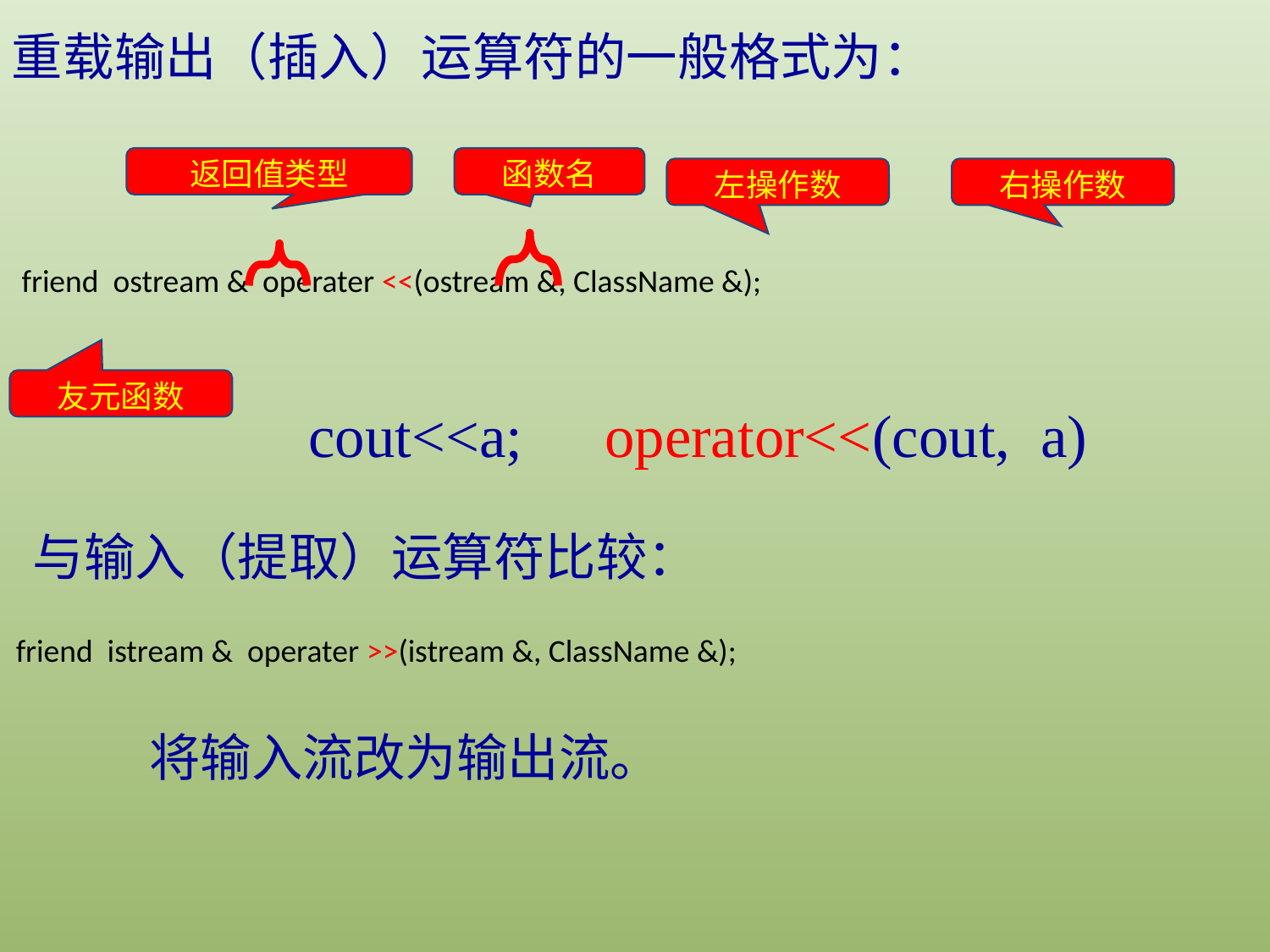

重载输出（插入）运算符的一般格式为：
返回值类型
函数名
左操作数
右操作数

friend  ostream &  operater <<(ostream &, ClassName &);
友元函数
cout<<a;
operator<<(cout,  a)
与输入（提取）运算符比较：
friend  istream &  operater >>(istream &, ClassName &);
将输入流改为输出流。
894